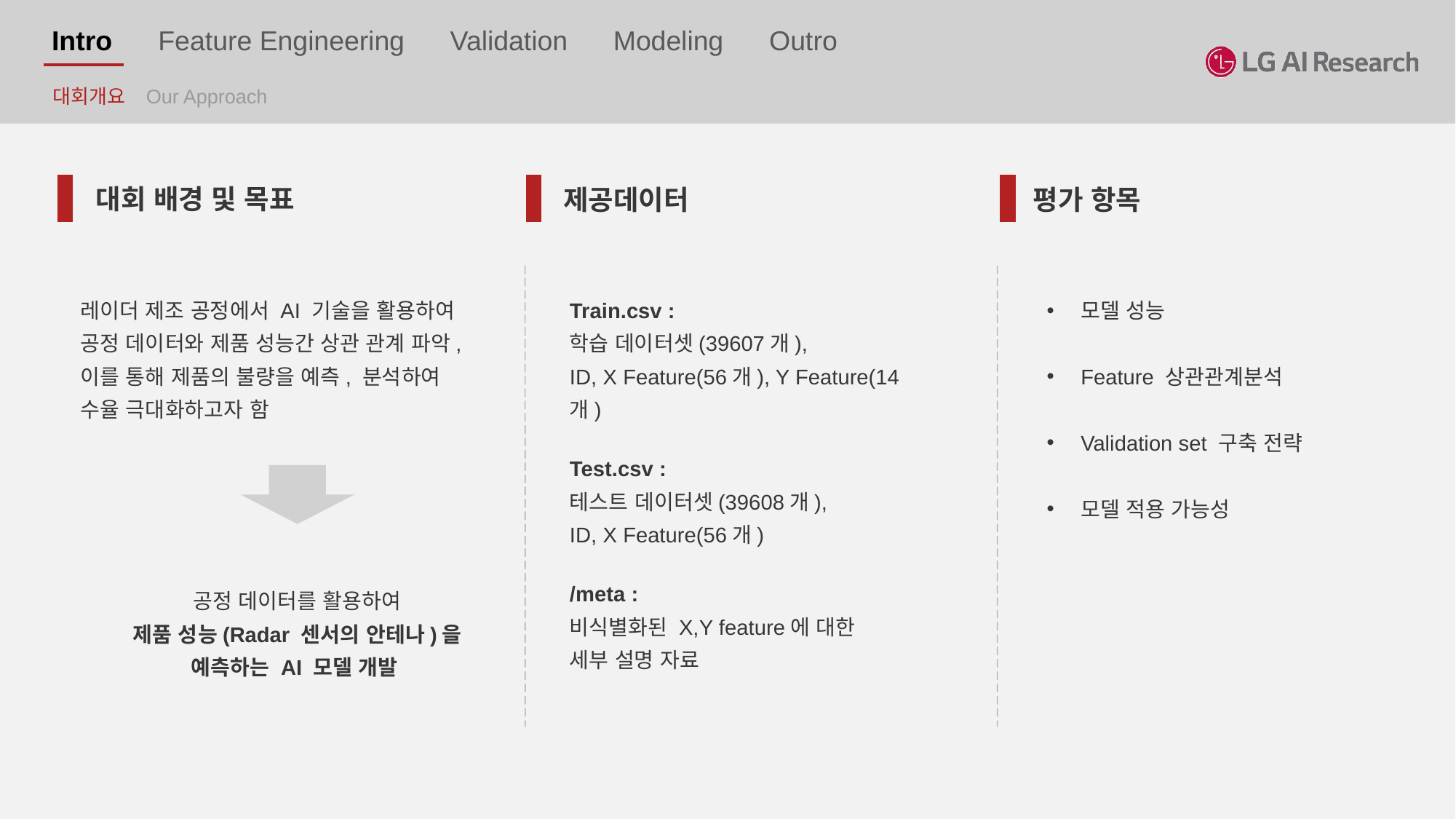

Intro      Feature Engineering      Validation      Modeling      Outro
대회개요   Our Approach

대회 배경 및 목표
제공데이터
평가 항목
레이더 제조 공정에서 AI 기술을 활용하여
공정 데이터와 제품 성능간 상관 관계 파악,
이를 통해 제품의 불량을 예측, 분석하여
수율 극대화하고자 함

Train.csv :
학습 데이터셋(39607개),
ID, X Feature(56개), Y Feature(14개)

Test.csv :
테스트 데이터셋(39608개),
ID, X Feature(56개)

/meta :
비식별화된 X,Y feature에 대한
세부 설명 자료

모델 성능

Feature 상관관계분석

Validation set 구축 전략

모델 적용 가능성

공정 데이터를 활용하여
제품 성능(Radar 센서의 안테나)을
예측하는 AI 모델 개발